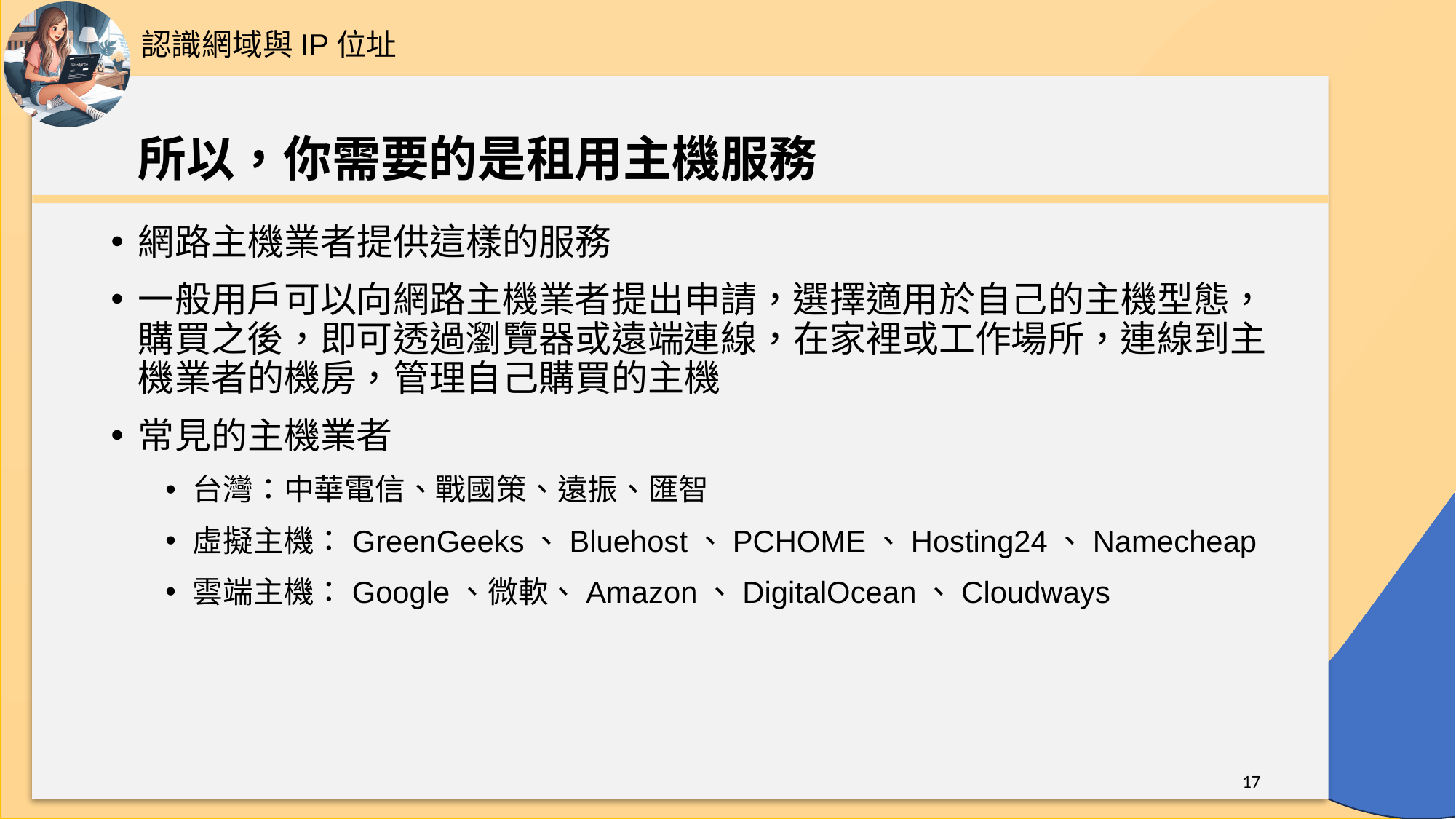

認識網域與IP位址

# 所以，你需要的是租用主機服務

網路主機業者提供這樣的服務
一般用戶可以向網路主機業者提出申請，選擇適用於自己的主機型態，購買之後，即可透過瀏覽器或遠端連線，在家裡或工作場所，連線到主機業者的機房，管理自己購買的主機
常見的主機業者
台灣：中華電信、戰國策、遠振、匯智
虛擬主機：GreenGeeks、Bluehost、PCHOME、Hosting24、Namecheap
雲端主機：Google、微軟、Amazon、DigitalOcean、Cloudways

17